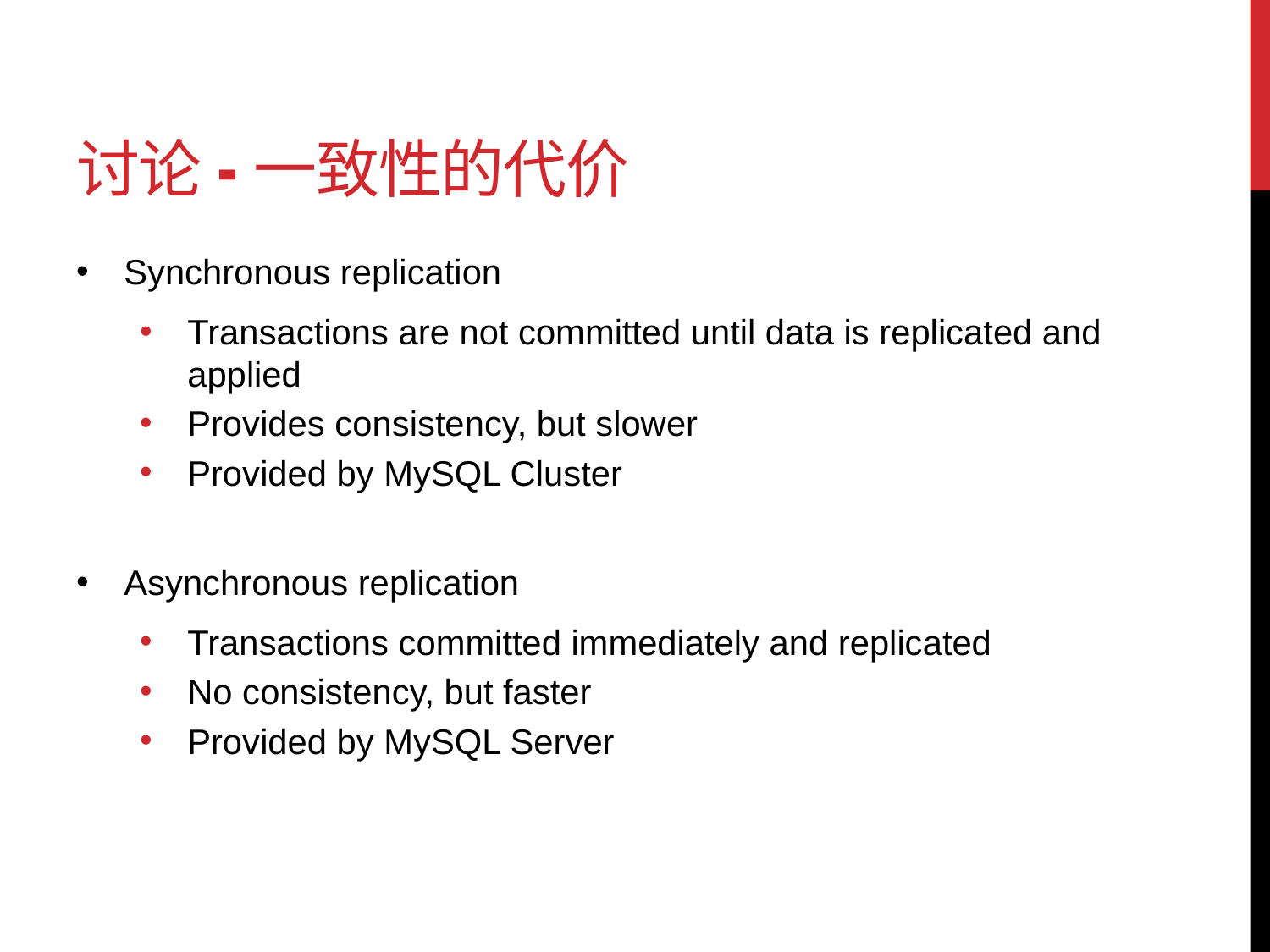

# 讨论-一致性的代价
Synchronous replication
Transactions are not committed until data is replicated and applied
Provides consistency, but slower
Provided by MySQL Cluster

Asynchronous replication
Transactions committed immediately and replicated
No consistency, but faster
Provided by MySQL Server